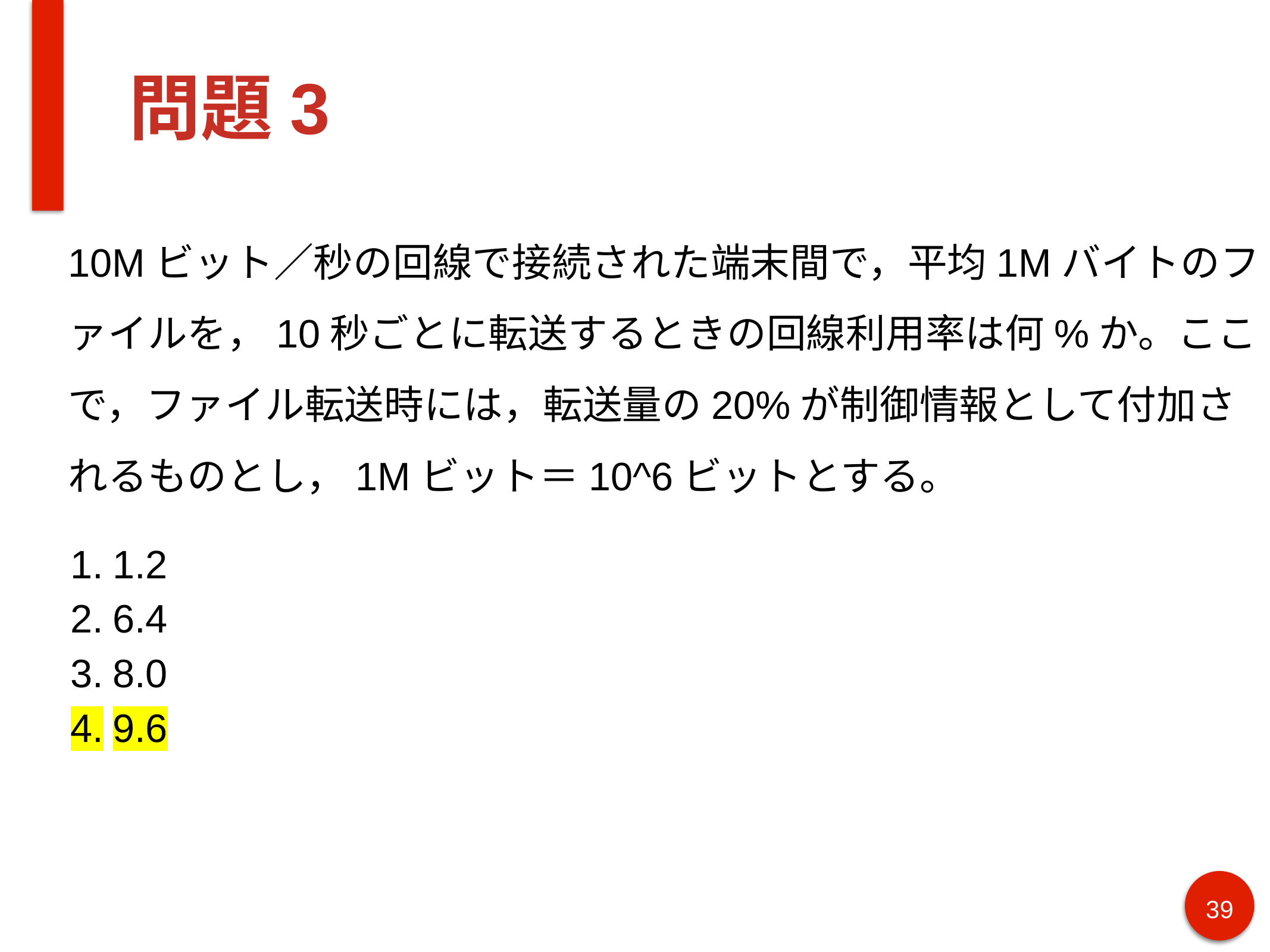

# 問題3
10Mビット／秒の回線で接続された端末間で，平均1Mバイトのファイルを，10秒ごとに転送するときの回線利用率は何%か。ここで，ファイル転送時には，転送量の20%が制御情報として付加されるものとし，1Mビット＝10^6ビットとする。
1.2
6.4
8.0
9.6
39